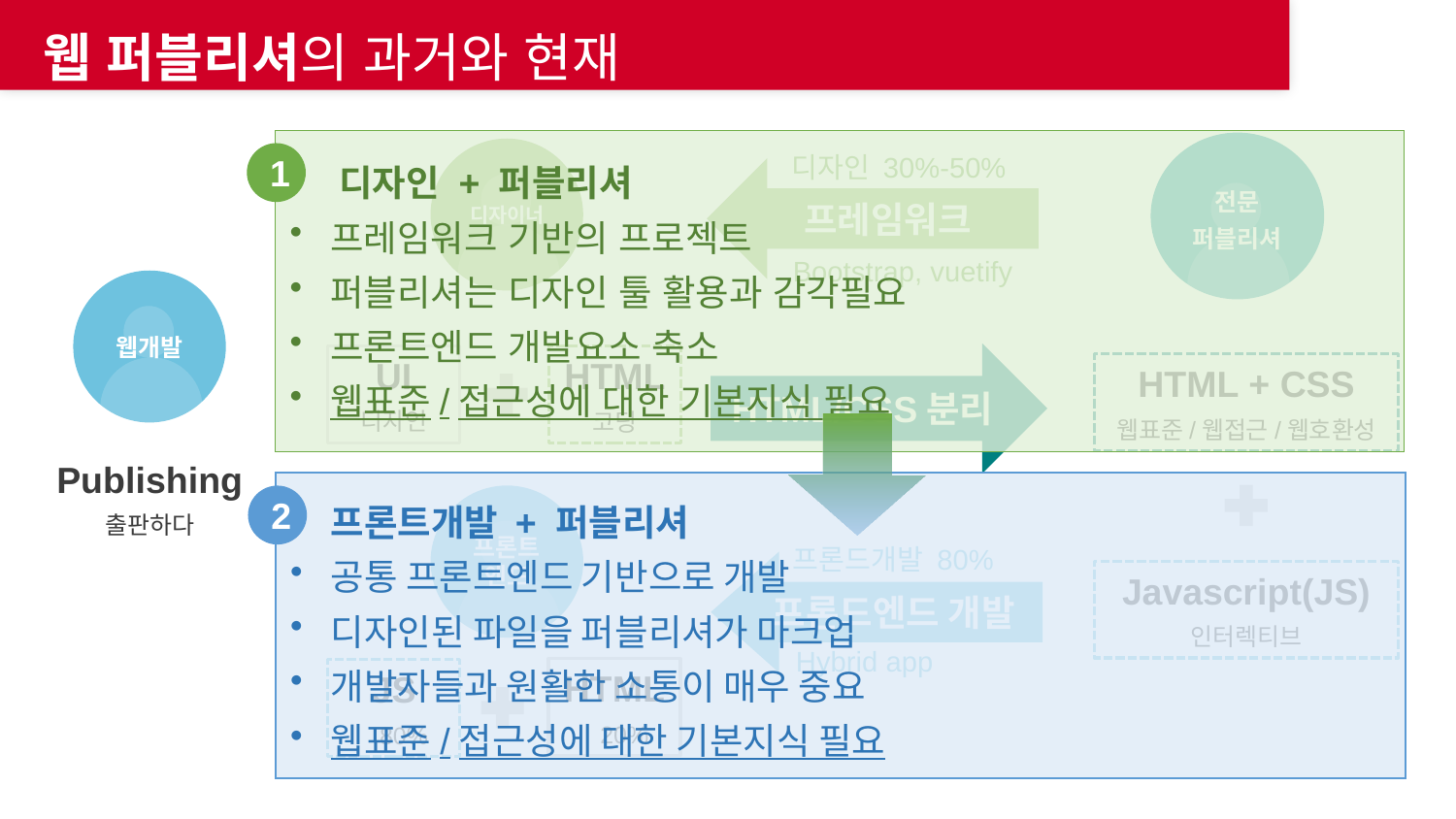

웹 퍼블리셔의 과거와 현재

    디자인 + 퍼블리셔
프레임워크 기반의 프로젝트
퍼블리셔는 디자인 툴 활용과 감각필요
프론트엔드 개발요소 축소
웹표준/접근성에 대한 기본지식 필요

1
전문
퍼블리셔

디자이너

디자인 30%-50%
프레임워크
Bootstrap, vuetify
웹개발

Publishing

출판하다
HTML/CSS분리
UI

디자인
HTML

코딩
HTML + CSS

웹표준/웹접근/웹호환성

프론트개발 + 퍼블리셔
공통 프론트엔드 기반으로 개발
디자인된 파일을 퍼블리셔가 마크업
개발자들과 원활한 소통이 매우 중요
웹표준/접근성에 대한 기본지식 필요
2

프론트엔드

프론드개발 80%
프론드엔드 개발
Hybrid app
Javascript(JS)

인터렉티브
HTML

   20%
JS

   80%